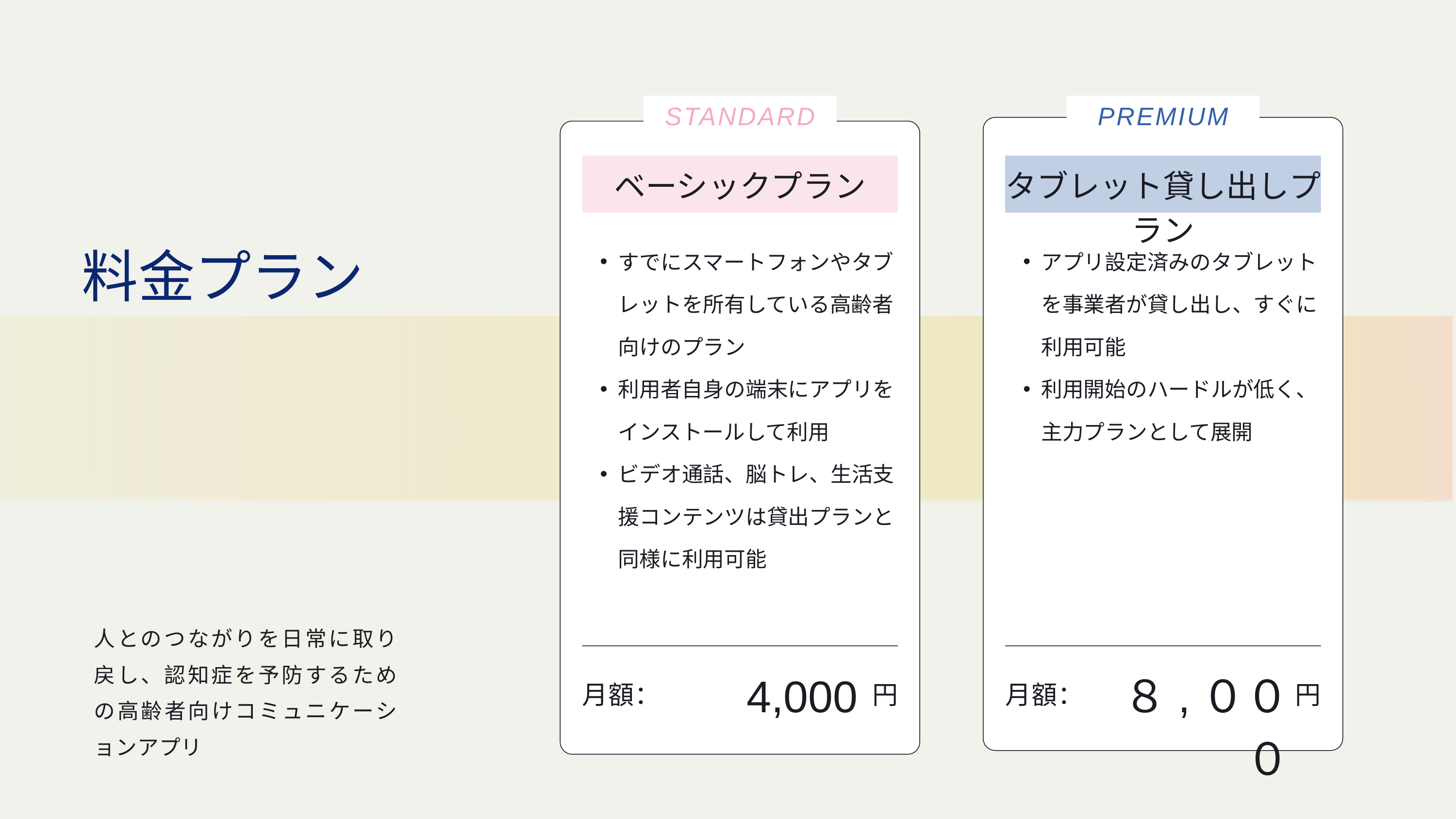

STANDARD

PREMIUM

ベーシックプラン
タブレット貸し出しプラン
料金プラン
すでにスマートフォンやタブレットを所有している高齢者向けのプラン
利用者自身の端末にアプリをインストールして利用
ビデオ通話、脳トレ、生活支援コンテンツは貸出プランと同様に利用可能

アプリ設定済みのタブレットを事業者が貸し出し、すぐに利用可能
利用開始のハードルが低く、主力プランとして展開

人とのつながりを日常に取り戻し、認知症を予防するための高齢者向けコミュニケーションアプリ

4,000
８,０００
月額：
円
月額：
円